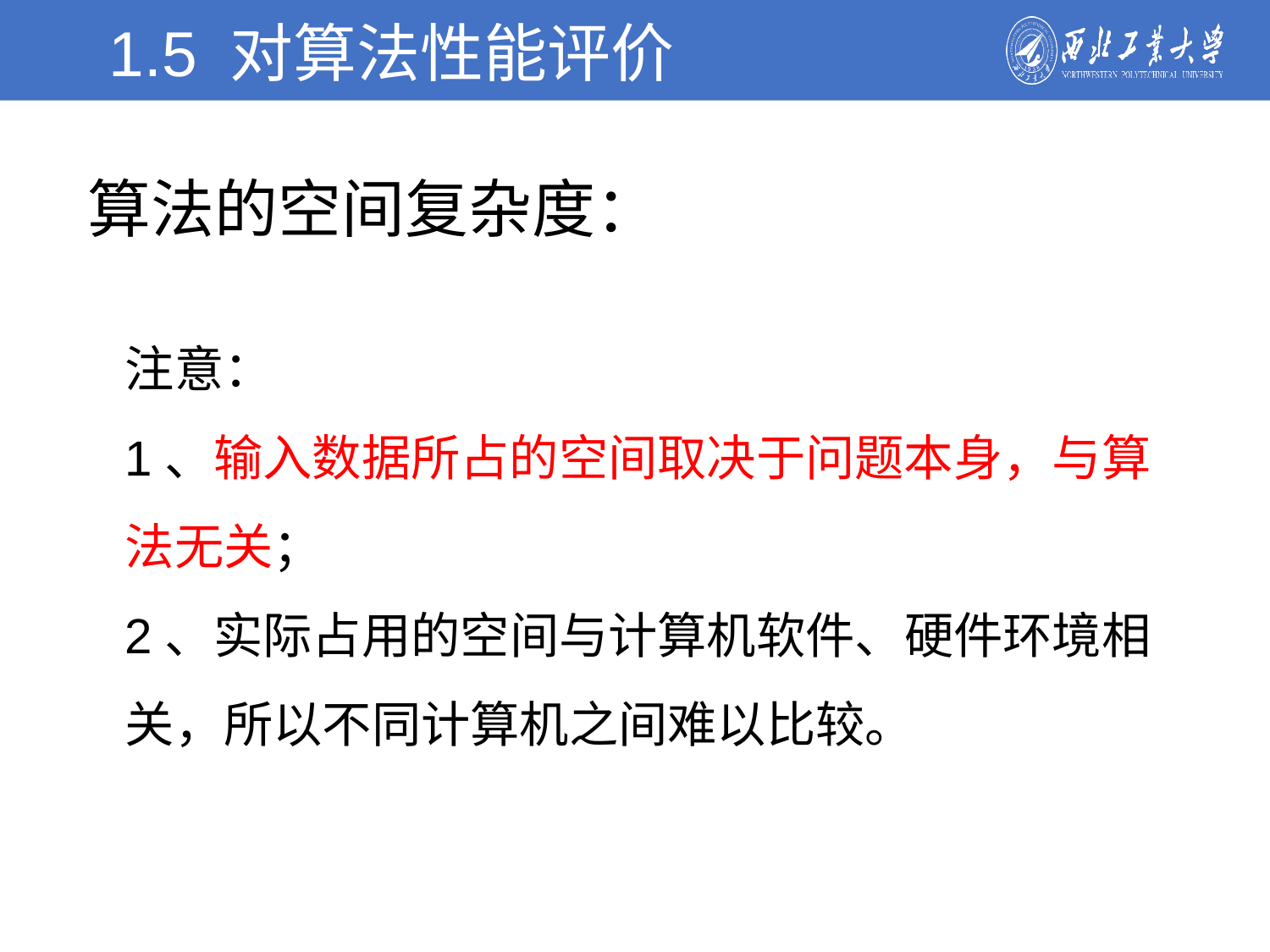

1.5 对算法性能评价
学校简介
算法的空间复杂度：
注意：
1、输入数据所占的空间取决于问题本身，与算法无关；
2、实际占用的空间与计算机软件、硬件环境相关，所以不同计算机之间难以比较。
24